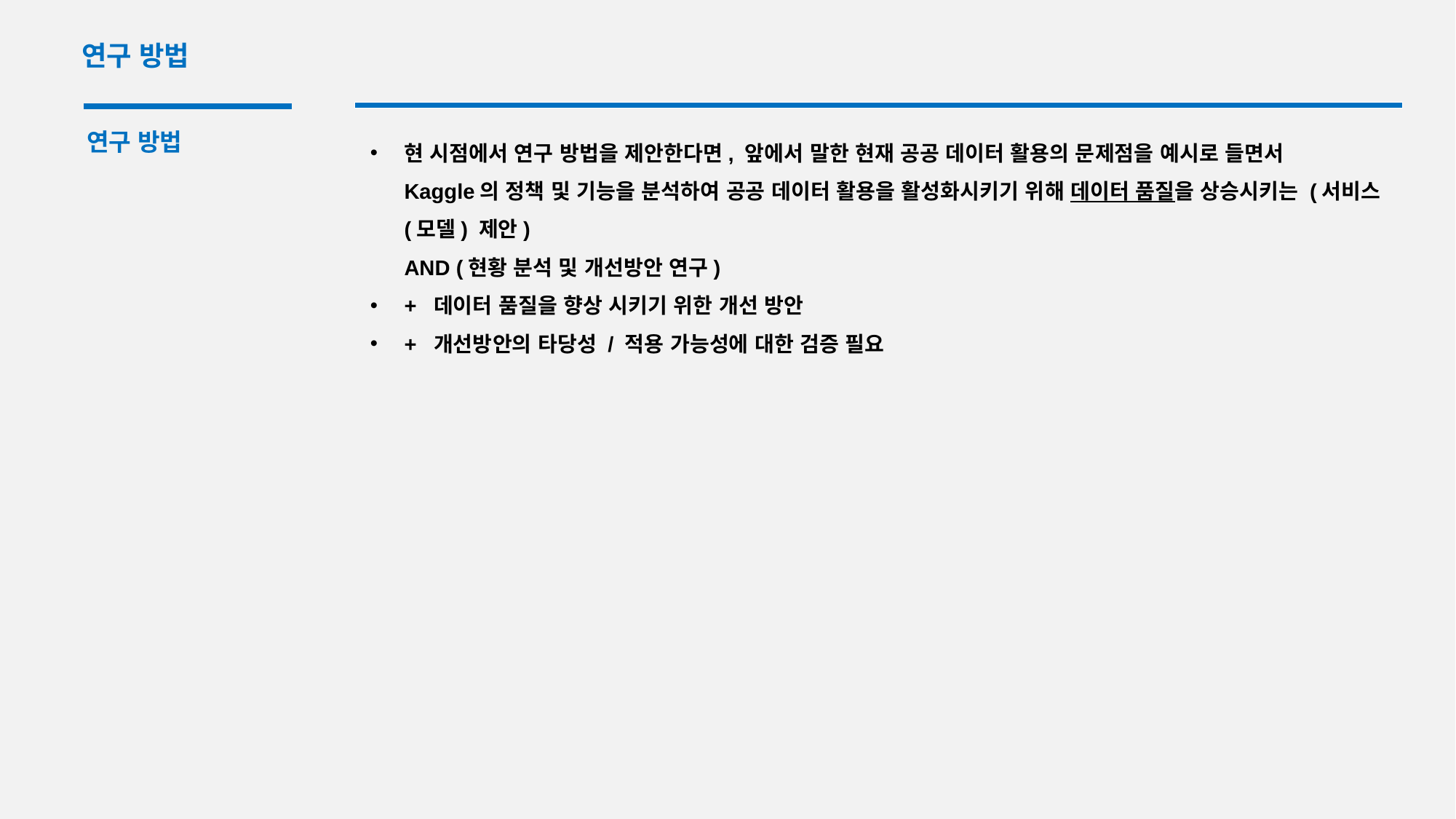

연구 방법

연구 방법
현 시점에서 연구 방법을 제안한다면, 앞에서 말한 현재 공공 데이터 활용의 문제점을 예시로 들면서
Kaggle의 정책 및 기능을 분석하여 공공 데이터 활용을 활성화시키기 위해 데이터 품질을 상승시키는 (서비스(모델) 제안)
AND (현황 분석 및 개선방안 연구)
+  데이터 품질을 향상 시키기 위한 개선 방안
+  개선방안의 타당성 / 적용 가능성에 대한 검증 필요